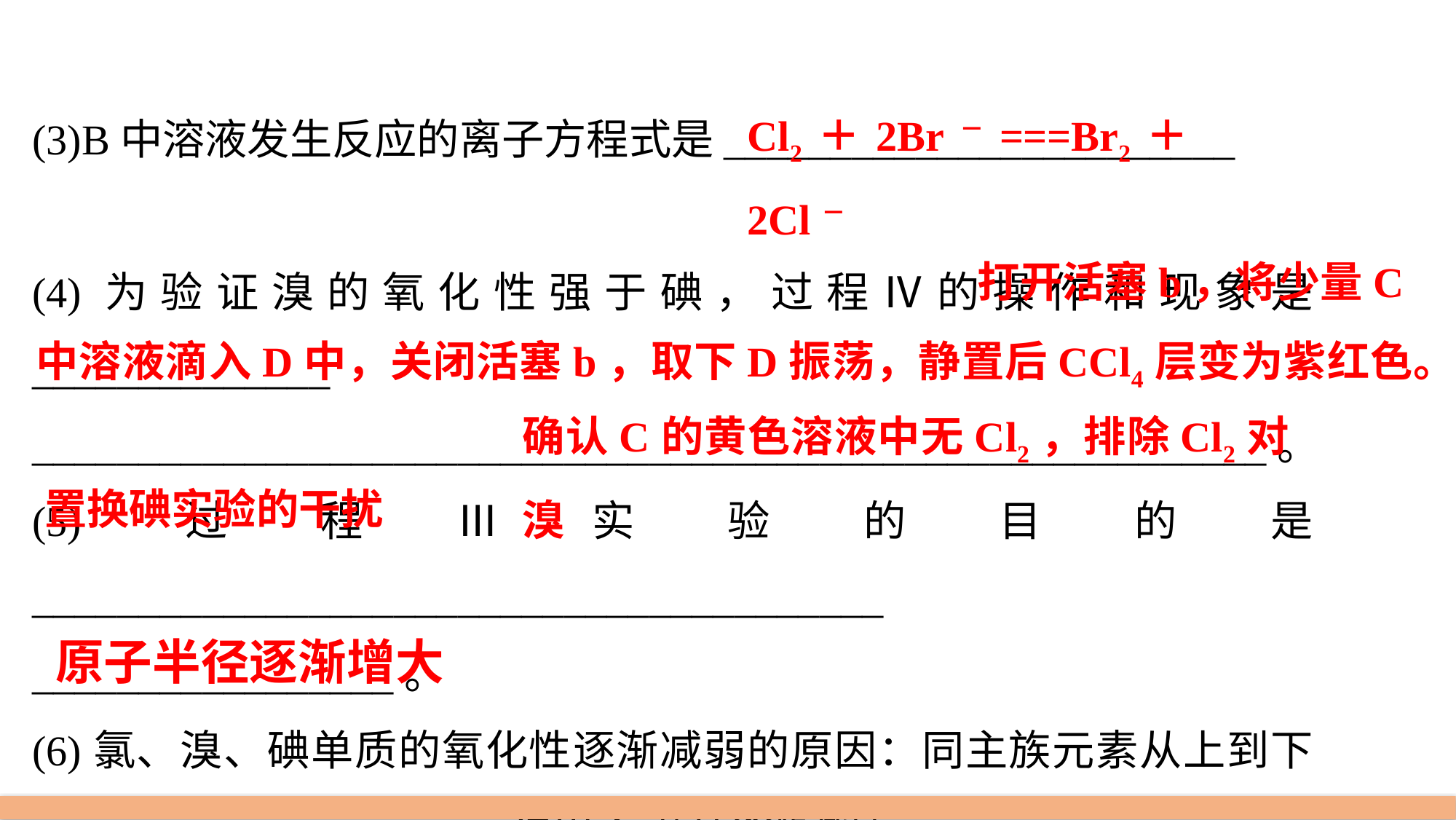

Cl2＋2Br－===Br2＋2Cl－
(3)B中溶液发生反应的离子方程式是________________________

(4)为验证溴的氧化性强于碘，过程Ⅳ的操作和现象是______________
__________________________________________________________。
(5)过程Ⅲ实验的目的是________________________________________
_________________。
(6)氯、溴、碘单质的氧化性逐渐减弱的原因：同主族元素从上到下____________________，得电子能力逐渐减弱。
                                                                                              打开活塞b，将少量C中溶液滴入D中，关闭活塞b，取下D振荡，静置后CCl4层变为紫红色。
确认C的黄色溶液中无Cl2，排除Cl2对溴
置换碘实验的干扰
原子半径逐渐增大